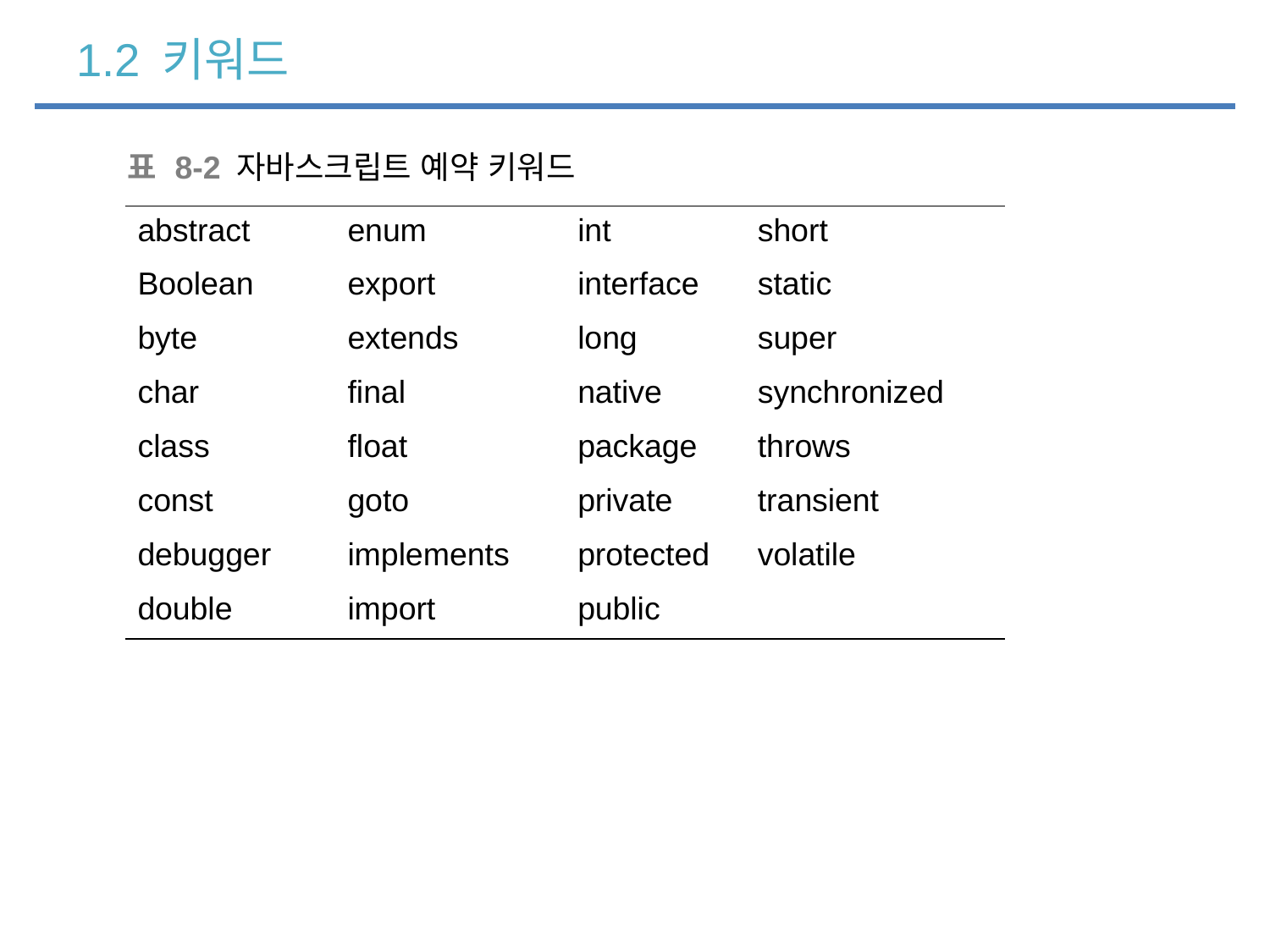

# 1.2 키워드
| 표 8-2 자바스크립트 예약 키워드 |
| --- |
| abstract | enum | int | short |
| --- | --- | --- | --- |
| Boolean | export | interface | static |
| byte | extends | long | super |
| char | final | native | synchronized |
| class | float | package | throws |
| const | goto | private | transient |
| debugger | implements | protected | volatile |
| double | import | public |  |